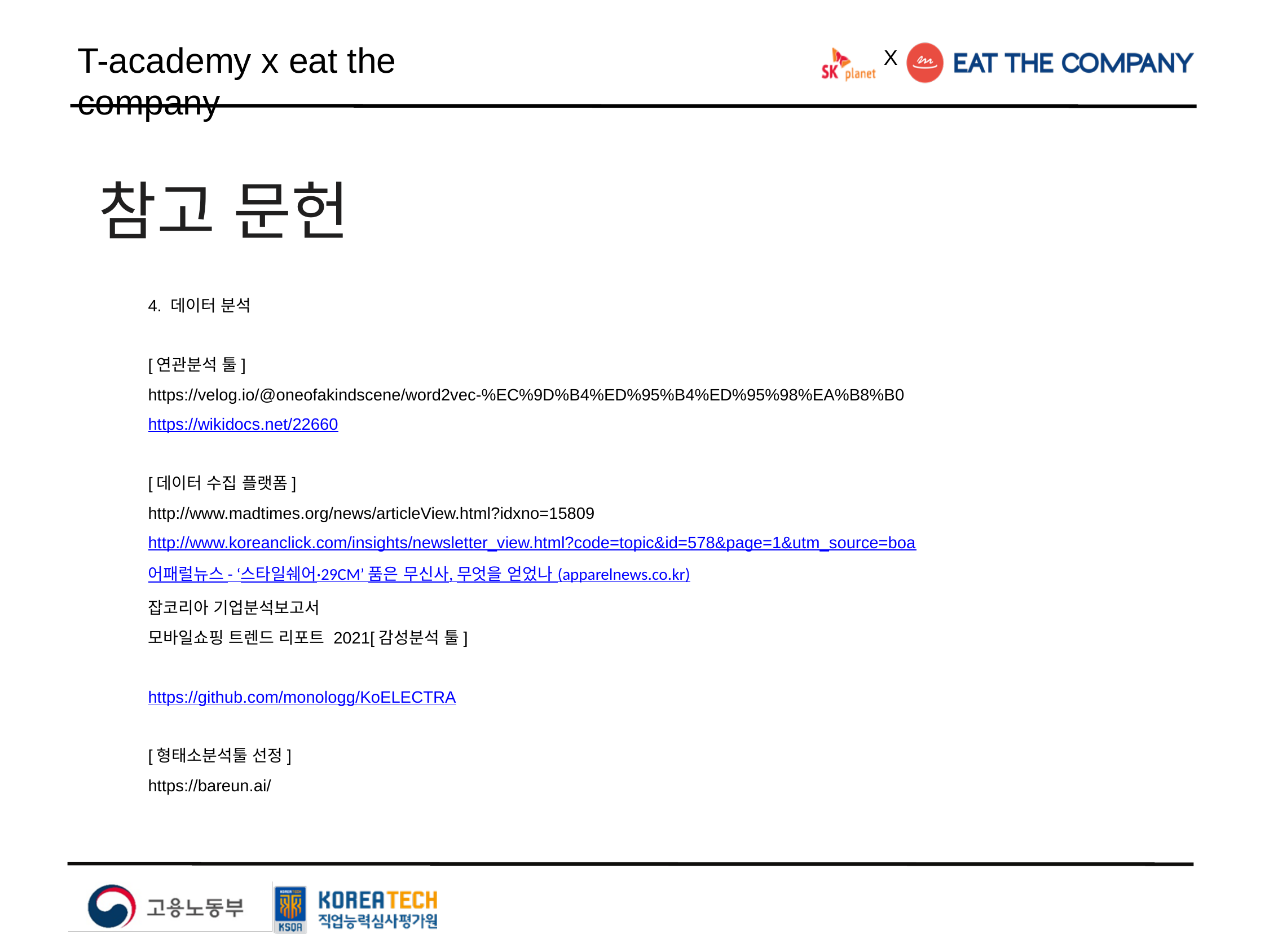

X

T-academy x eat the company

참고 문헌
4. 데이터 분석

[연관분석 툴]
https://velog.io/@oneofakindscene/word2vec-%EC%9D%B4%ED%95%B4%ED%95%98%EA%B8%B0
https://wikidocs.net/22660

[데이터 수집 플랫폼]
http://www.madtimes.org/news/articleView.html?idxno=15809
http://www.koreanclick.com/insights/newsletter_view.html?code=topic&id=578&page=1&utm_source=boa
어패럴뉴스 - ‘스타일쉐어·29CM’ 품은 무신사, 무엇을 얻었나 (apparelnews.co.kr)
잡코리아 기업분석보고서
모바일쇼핑 트렌드 리포트 2021[감성분석 툴]

https://github.com/monologg/KoELECTRA

[형태소분석툴 선정]
https://bareun.ai/